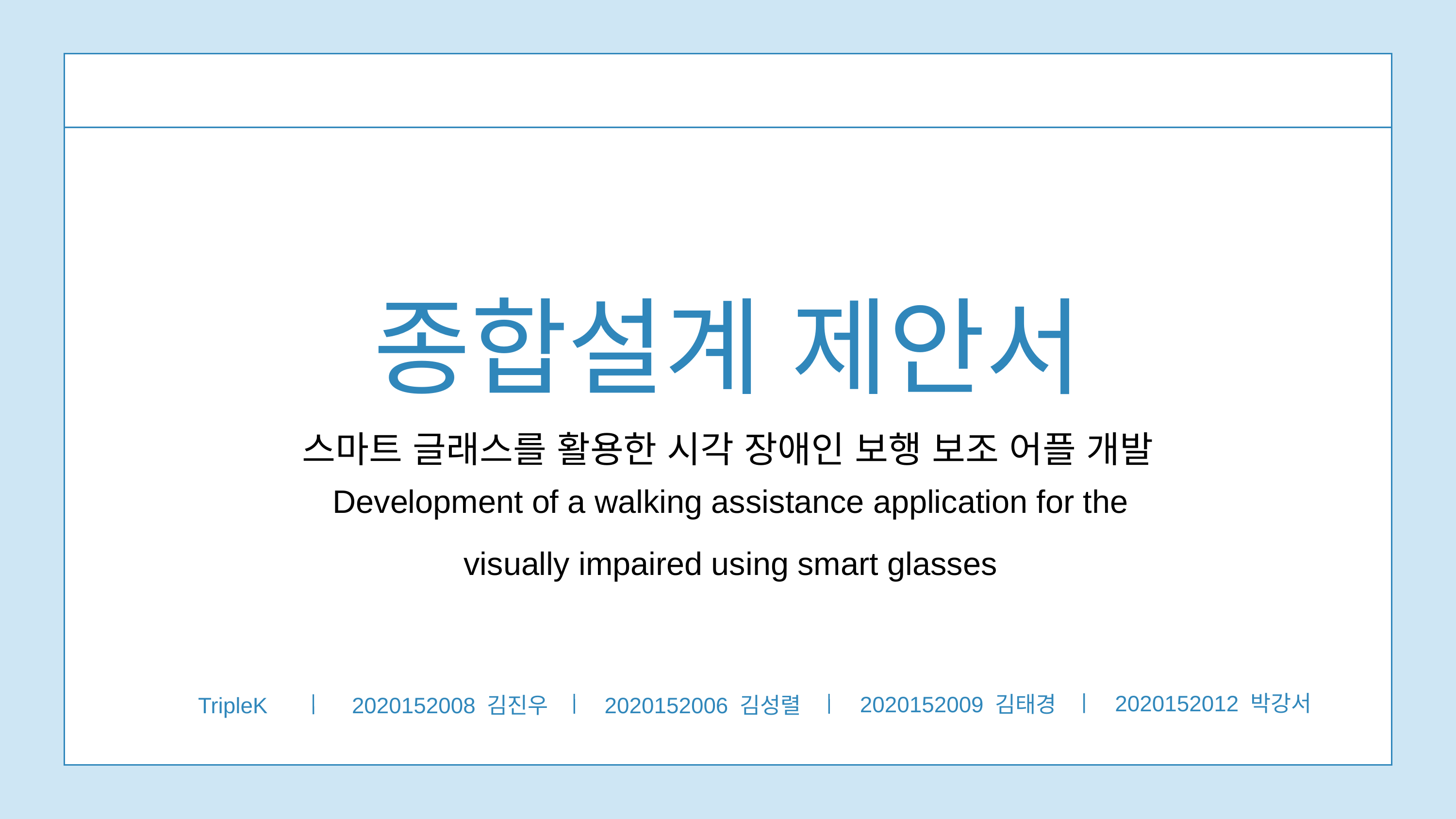

종합설계 제안서
스마트 글래스를 활용한 시각 장애인 보행 보조 어플 개발
Development of a walking assistance application for the visually impaired using smart glasses
2020152012 박강서
2020152009 김태경
TripleK
2020152008 김진우
2020152006 김성렬